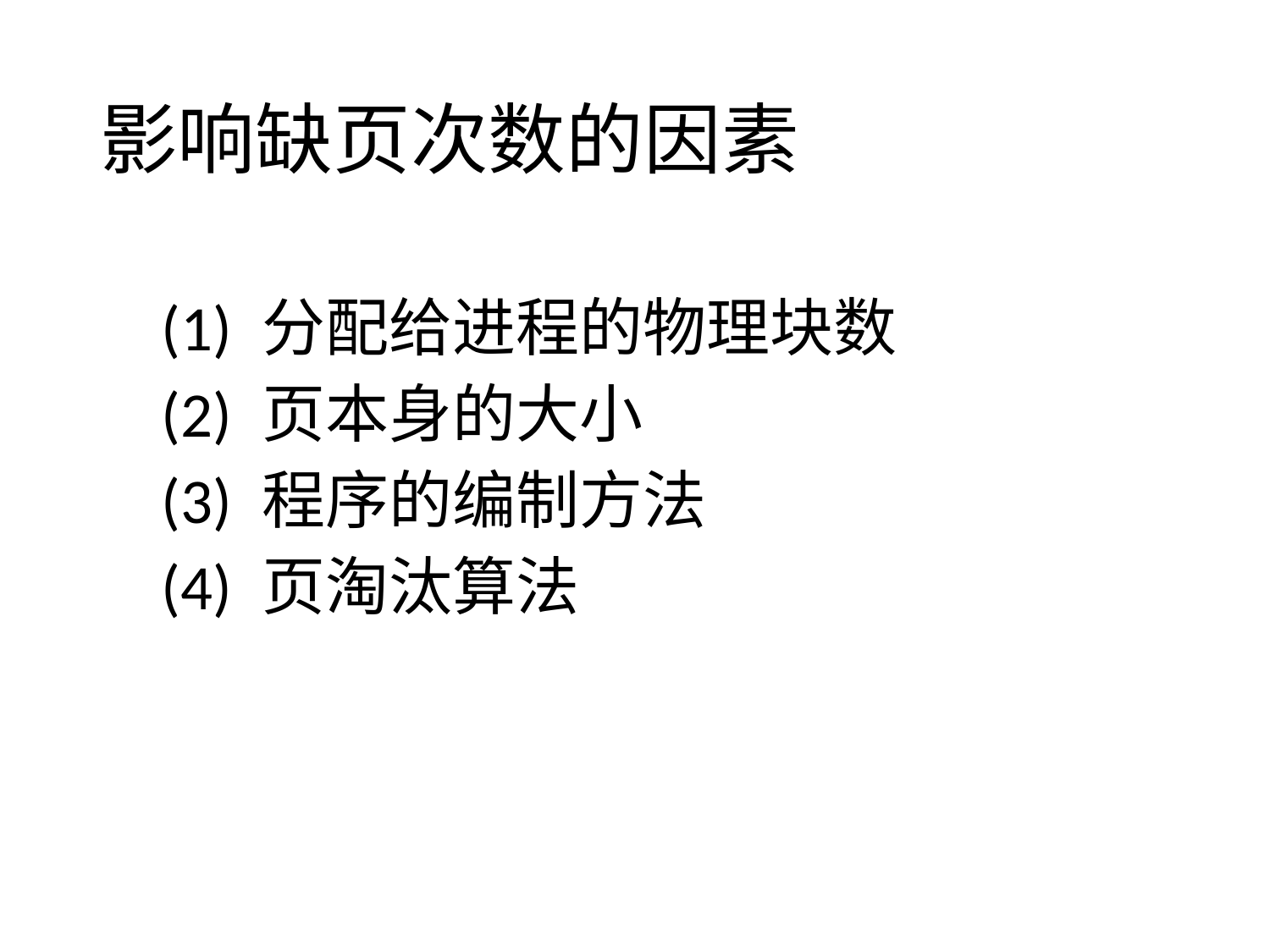

影响缺页次数的因素

(1) 分配给进程的物理块数
(2) 页本身的大小
(3) 程序的编制方法
(4) 页淘汰算法